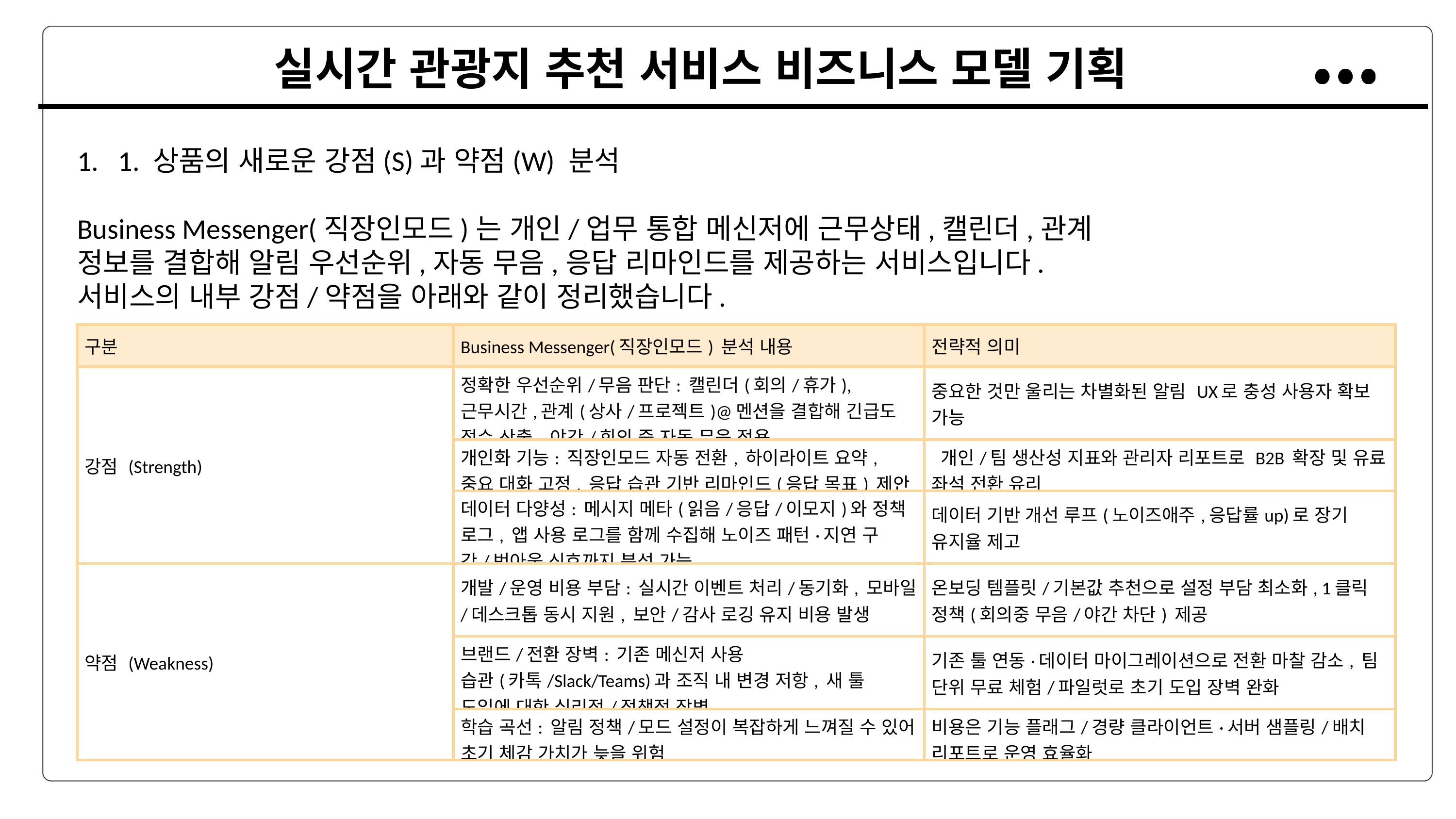

실시간 관광지 추천 서비스 비즈니스 모델 기획

1. 상품의 새로운 강점(S)과 약점(W) 분석

Business Messenger(직장인모드)는 개인/업무 통합 메신저에 근무상태,캘린더,관계 정보를 결합해 알림 우선순위,자동 무음,응답 리마인드를 제공하는 서비스입니다.
서비스의 내부 강점/약점을 아래와 같이 정리했습니다.
| 구분 | Business Messenger(직장인모드) 분석 내용 | 전략적 의미 |
| --- | --- | --- |
| 강점 (Strength) | 정확한 우선순위/무음 판단: 캘린더(회의/휴가),근무시간,관계(상사/프로젝트)@멘션을 결합해 긴급도 점수 산출, 야간/회의 중 자동 무음 적용 | 중요한 것만 울리는 차별화된 알림 UX로 충성 사용자 확보 가능 |
|  | 개인화 기능: 직장인모드 자동 전환, 하이라이트 요약, 중요 대화 고정, 응답 습관 기반 리마인드(응답 목표) 제안 | 개인/팀 생산성 지표와 관리자 리포트로 B2B 확장 및 유료 좌석 전환 유리 |
|  | 데이터 다양성: 메시지 메타(읽음/응답/이모지)와 정책 로그, 앱 사용 로그를 함께 수집해 노이즈 패턴·지연 구간/번아웃 신호까지 분석 가능 | 데이터 기반 개선 루프(노이즈애주,응답률up)로 장기 유지율 제고 |
| 약점 (Weakness) | 개발/운영 비용 부담: 실시간 이벤트 처리/동기화, 모바일/데스크톱 동시 지원, 보안/감사 로깅 유지 비용 발생 | 온보딩 템플릿/기본값 추천으로 설정 부담 최소화, 1클릭 정책(회의중 무음/야간 차단) 제공 |
|  | 브랜드/전환 장벽: 기존 메신저 사용 습관(카톡/Slack/Teams)과 조직 내 변경 저항, 새 툴 도입에 대한 심리적/정책적 장벽 | 기존 툴 연동·데이터 마이그레이션으로 전환 마찰 감소, 팀 단위 무료 체험/파일럿로 초기 도입 장벽 완화 |
|  | 학습 곡선: 알림 정책/모드 설정이 복잡하게 느껴질 수 있어 초기 체감 가치가 늦을 위험 | 비용은 기능 플래그/경량 클라이언트·서버 샘플링/배치 리포트로 운영 효율화 |